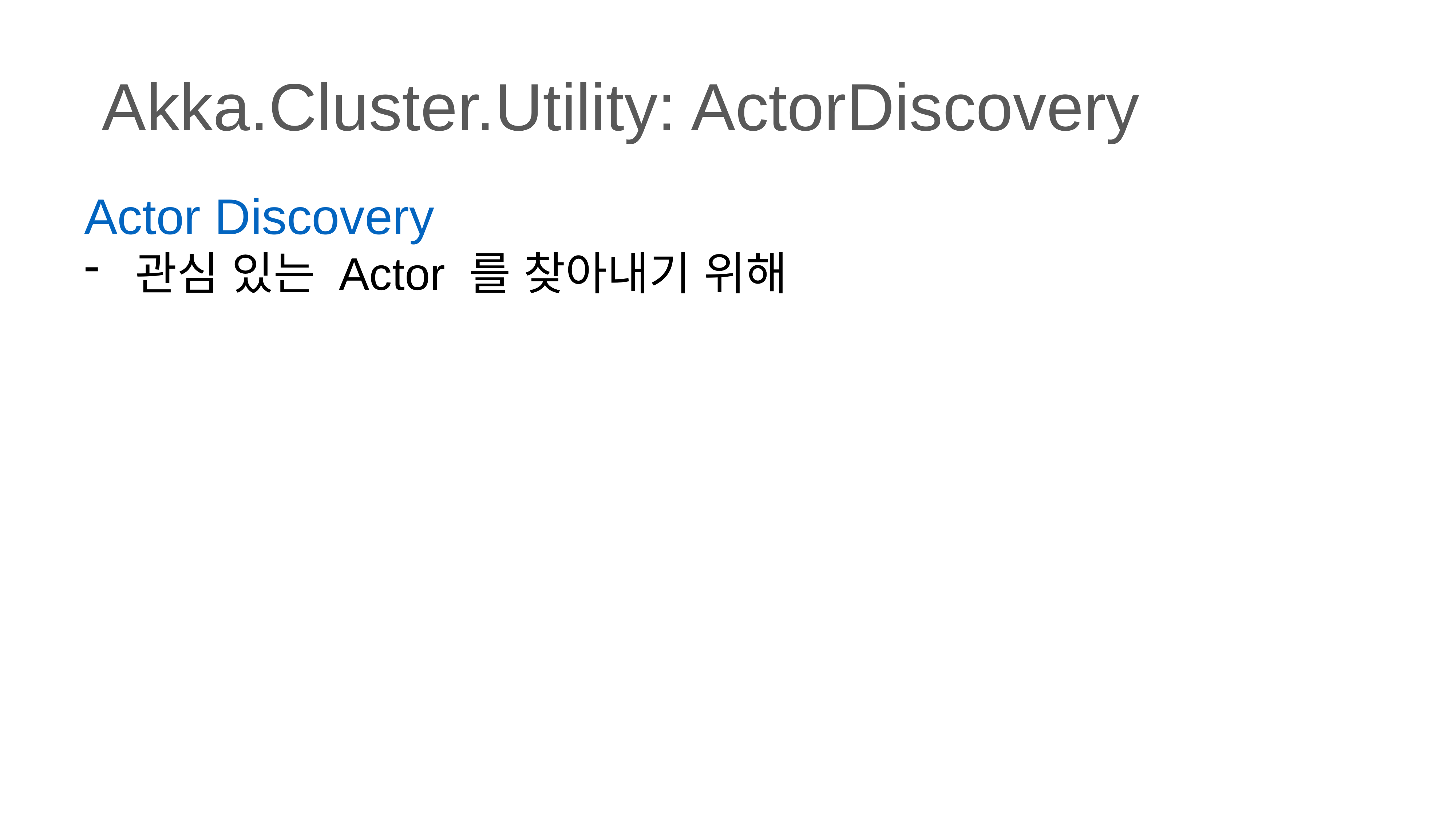

Akka.Cluster.Utility: ActorDiscovery
Actor Discovery
관심 있는 Actor 를 찾아내기 위해